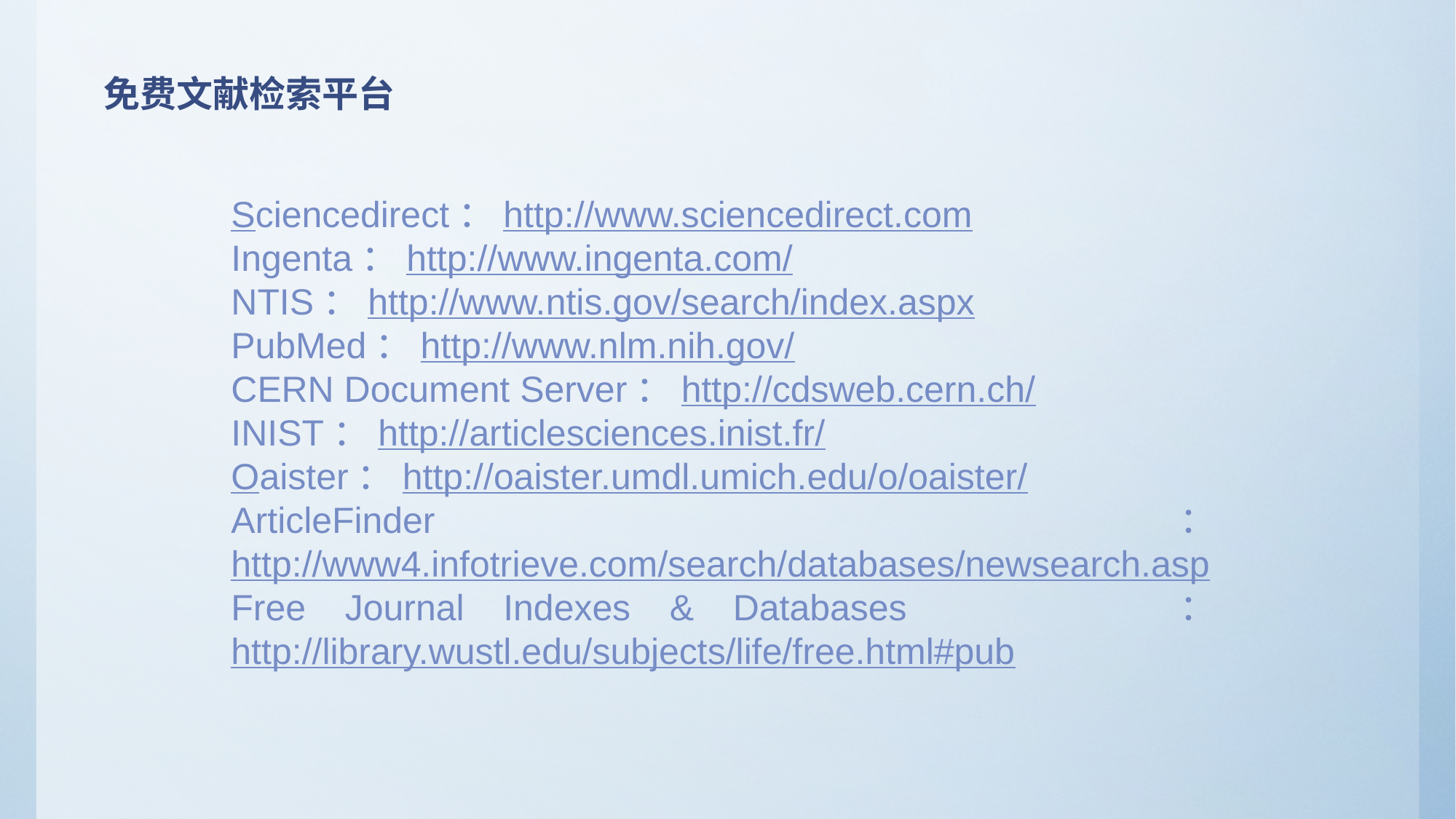

免费文献检索平台
Sciencedirect：http://www.sciencedirect.com
Ingenta：http://www.ingenta.com/
NTIS：http://www.ntis.gov/search/index.aspx
PubMed：http://www.nlm.nih.gov/
CERN Document Server：http://cdsweb.cern.ch/
INIST：http://articlesciences.inist.fr/
Oaister：http://oaister.umdl.umich.edu/o/oaister/
ArticleFinder   ：http://www4.infotrieve.com/search/databases/newsearch.asp
Free Journal Indexes & Databases      ：http://library.wustl.edu/subjects/life/free.html#pub